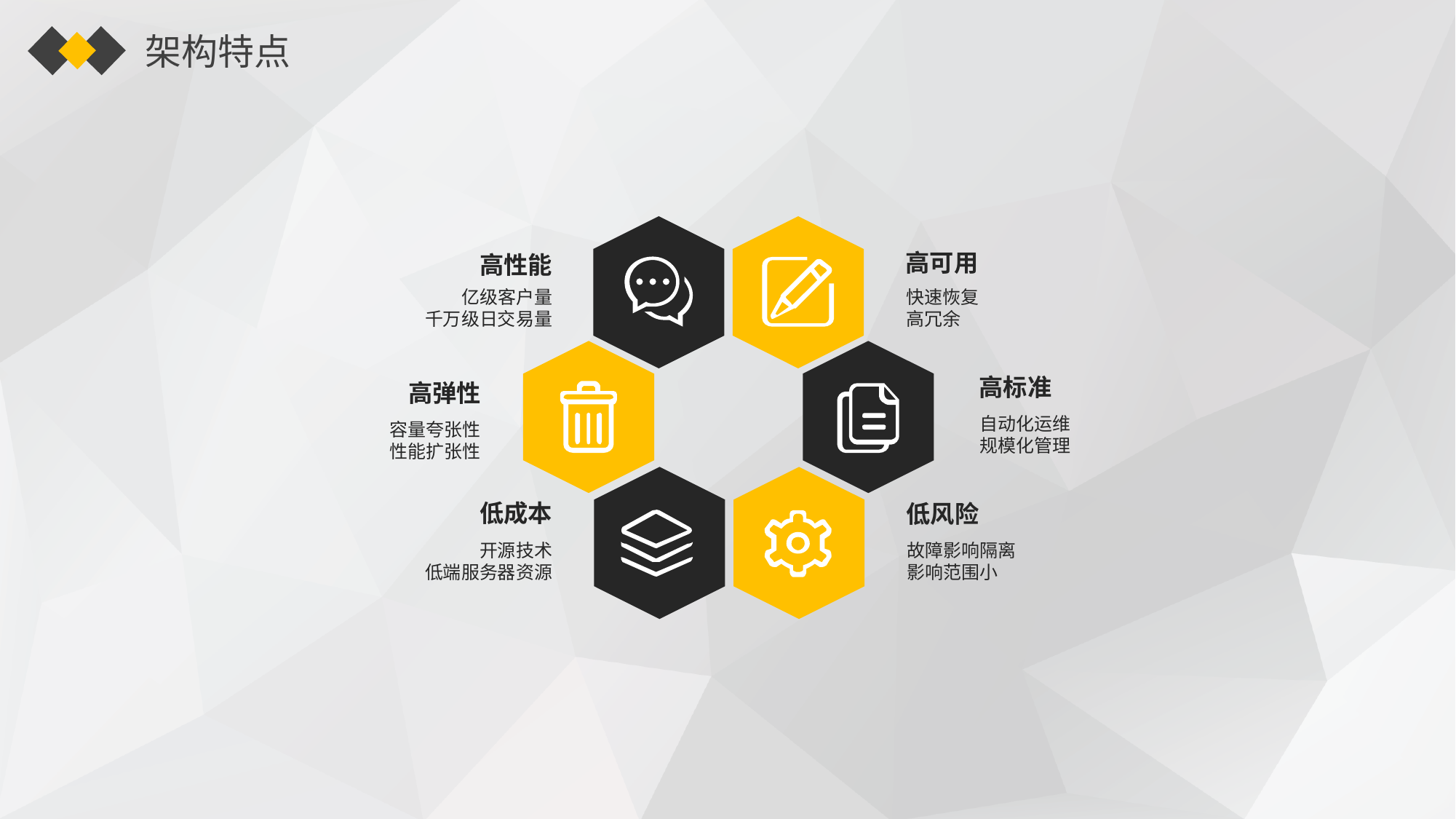

架构特点

高可用
快速恢复
高冗余
高性能
亿级客户量
千万级日交易量

高标准
自动化运维
规模化管理
高弹性
容量夸张性
性能扩张性

低成本
开源技术
低端服务器资源
低风险
故障影响隔离
影响范围小